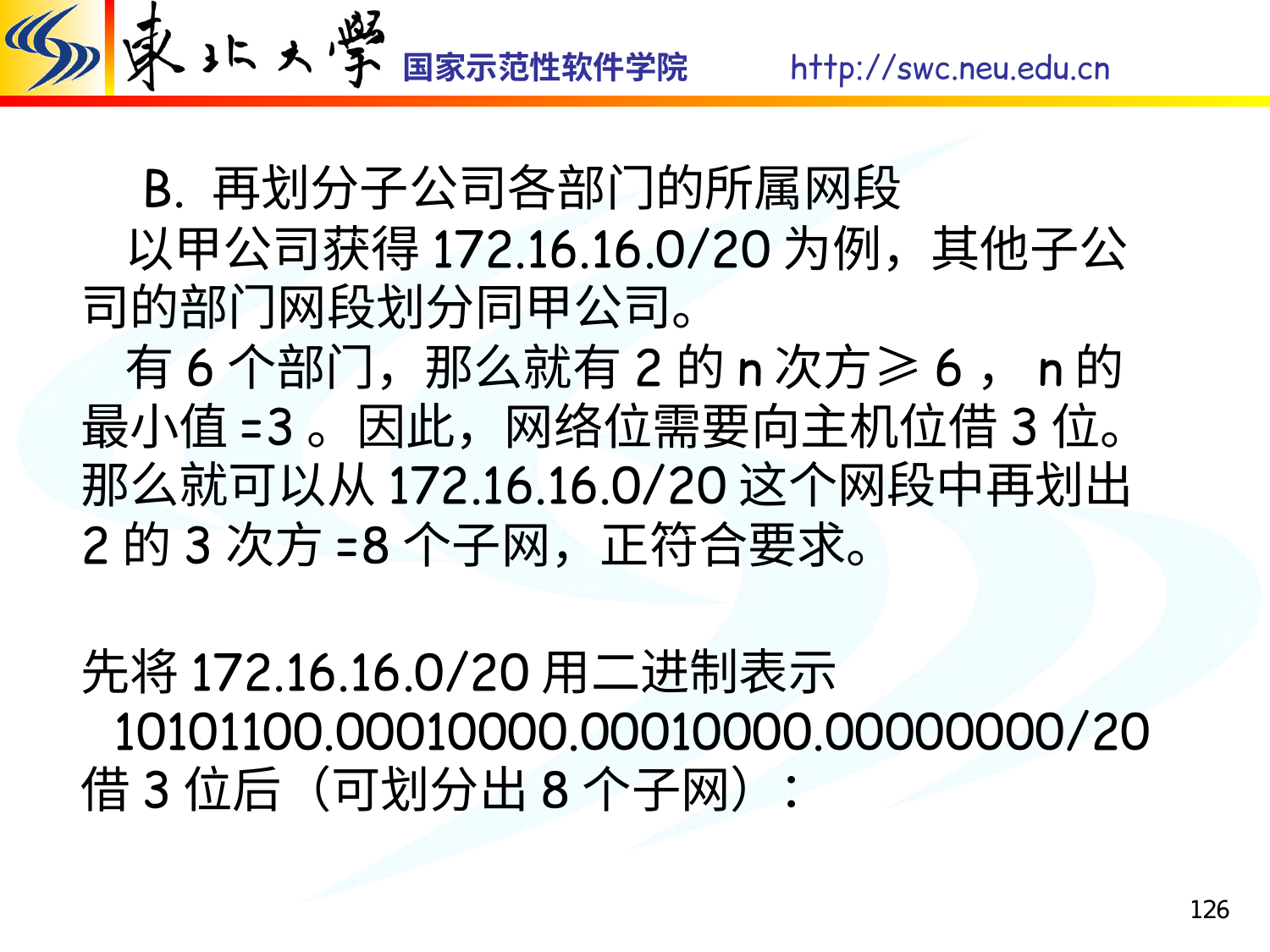

B. 再划分子公司各部门的所属网段
    以甲公司获得172.16.16.0/20为例，其他子公司的部门网段划分同甲公司。
    有6个部门，那么就有2的n次方≥6，n的最小值=3。因此，网络位需要向主机位借3位。那么就可以从172.16.16.0/20这个网段中再划出2的3次方=8个子网，正符合要求。
先将172.16.16.0/20用二进制表示
  10101100.00010000.00010000.00000000/20
借3位后（可划分出8个子网）：
126